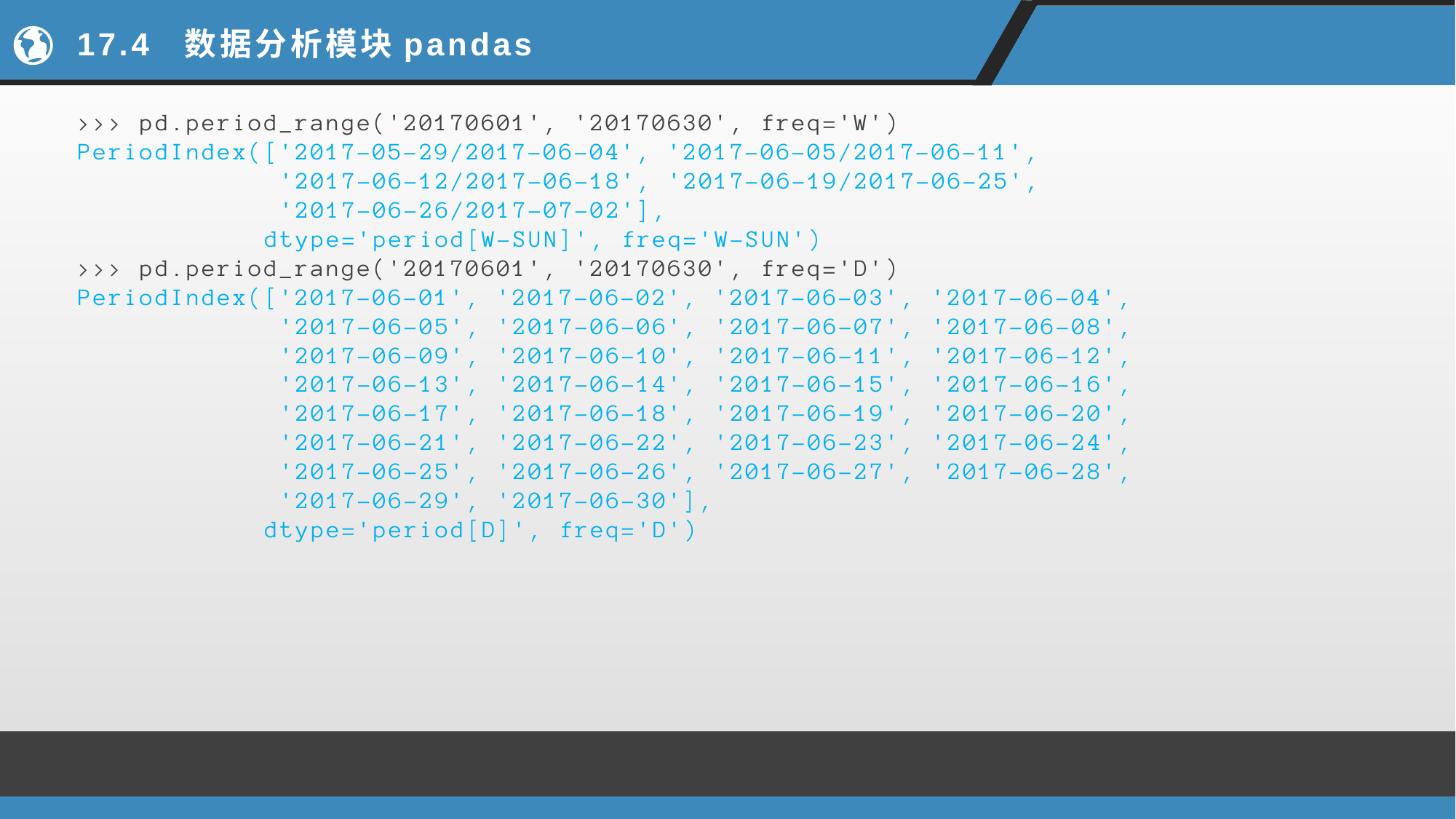

# 17.4  数据分析模块pandas

>>> pd.period_range('20170601', '20170630', freq='W')
PeriodIndex(['2017-05-29/2017-06-04', '2017-06-05/2017-06-11',
             '2017-06-12/2017-06-18', '2017-06-19/2017-06-25',
             '2017-06-26/2017-07-02'],
            dtype='period[W-SUN]', freq='W-SUN')
>>> pd.period_range('20170601', '20170630', freq='D')
PeriodIndex(['2017-06-01', '2017-06-02', '2017-06-03', '2017-06-04',
             '2017-06-05', '2017-06-06', '2017-06-07', '2017-06-08',
             '2017-06-09', '2017-06-10', '2017-06-11', '2017-06-12',
             '2017-06-13', '2017-06-14', '2017-06-15', '2017-06-16',
             '2017-06-17', '2017-06-18', '2017-06-19', '2017-06-20',
             '2017-06-21', '2017-06-22', '2017-06-23', '2017-06-24',
             '2017-06-25', '2017-06-26', '2017-06-27', '2017-06-28',
             '2017-06-29', '2017-06-30'],
            dtype='period[D]', freq='D')